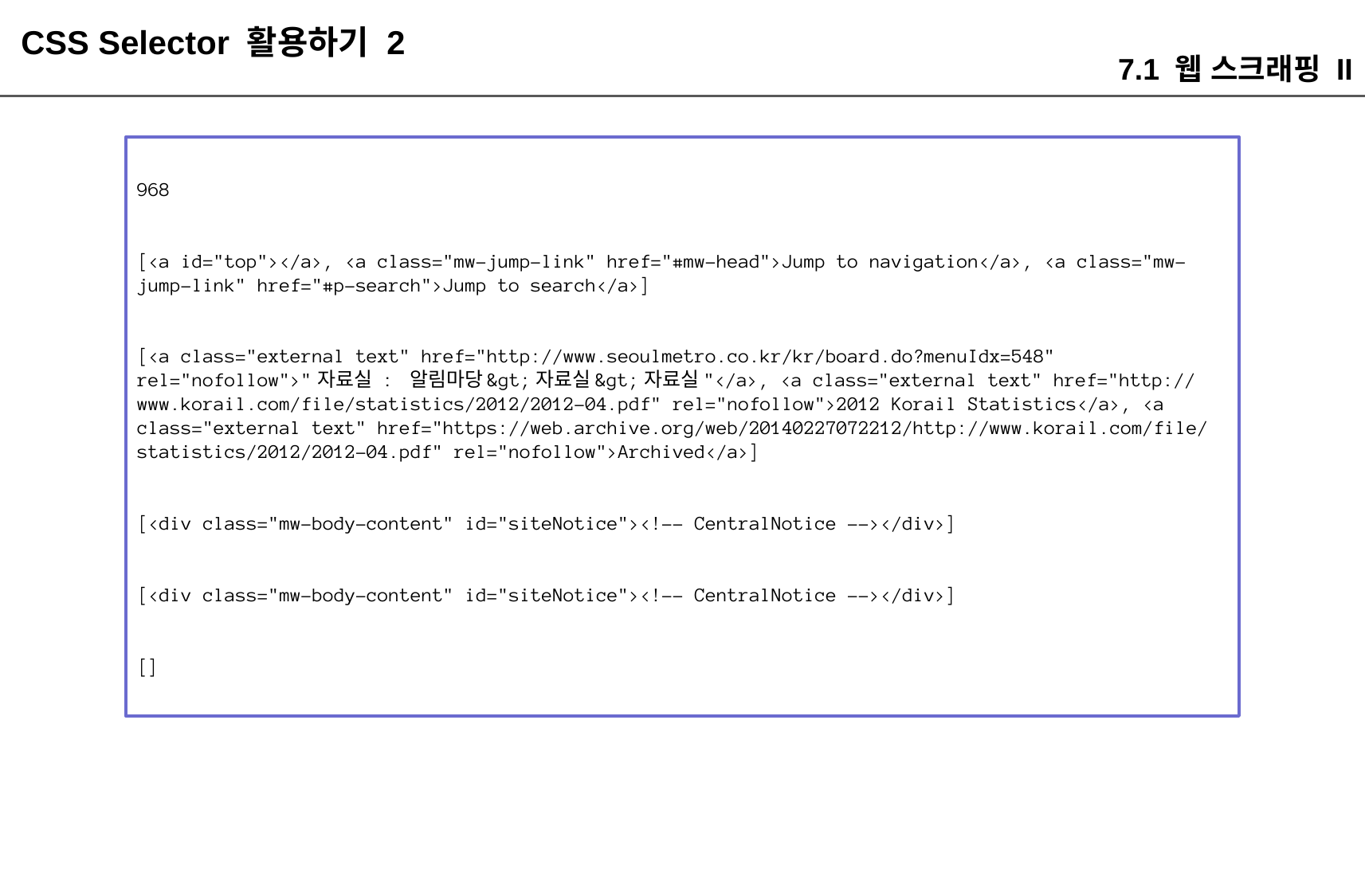

CSS Selector 활용하기 2
7.1 웹 스크래핑 II
968

[<a id="top"></a>, <a class="mw-jump-link" href="#mw-head">Jump to navigation</a>, <a class="mw-jump-link" href="#p-search">Jump to search</a>]

[<a class="external text" href="http://www.seoulmetro.co.kr/kr/board.do?menuIdx=548" rel="nofollow">"자료실 : 알림마당&gt;자료실&gt;자료실"</a>, <a class="external text" href="http://www.korail.com/file/statistics/2012/2012-04.pdf" rel="nofollow">2012 Korail Statistics</a>, <a class="external text" href="https://web.archive.org/web/20140227072212/http://www.korail.com/file/statistics/2012/2012-04.pdf" rel="nofollow">Archived</a>]

[<div class="mw-body-content" id="siteNotice"><!-- CentralNotice --></div>]

[<div class="mw-body-content" id="siteNotice"><!-- CentralNotice --></div>]

[]